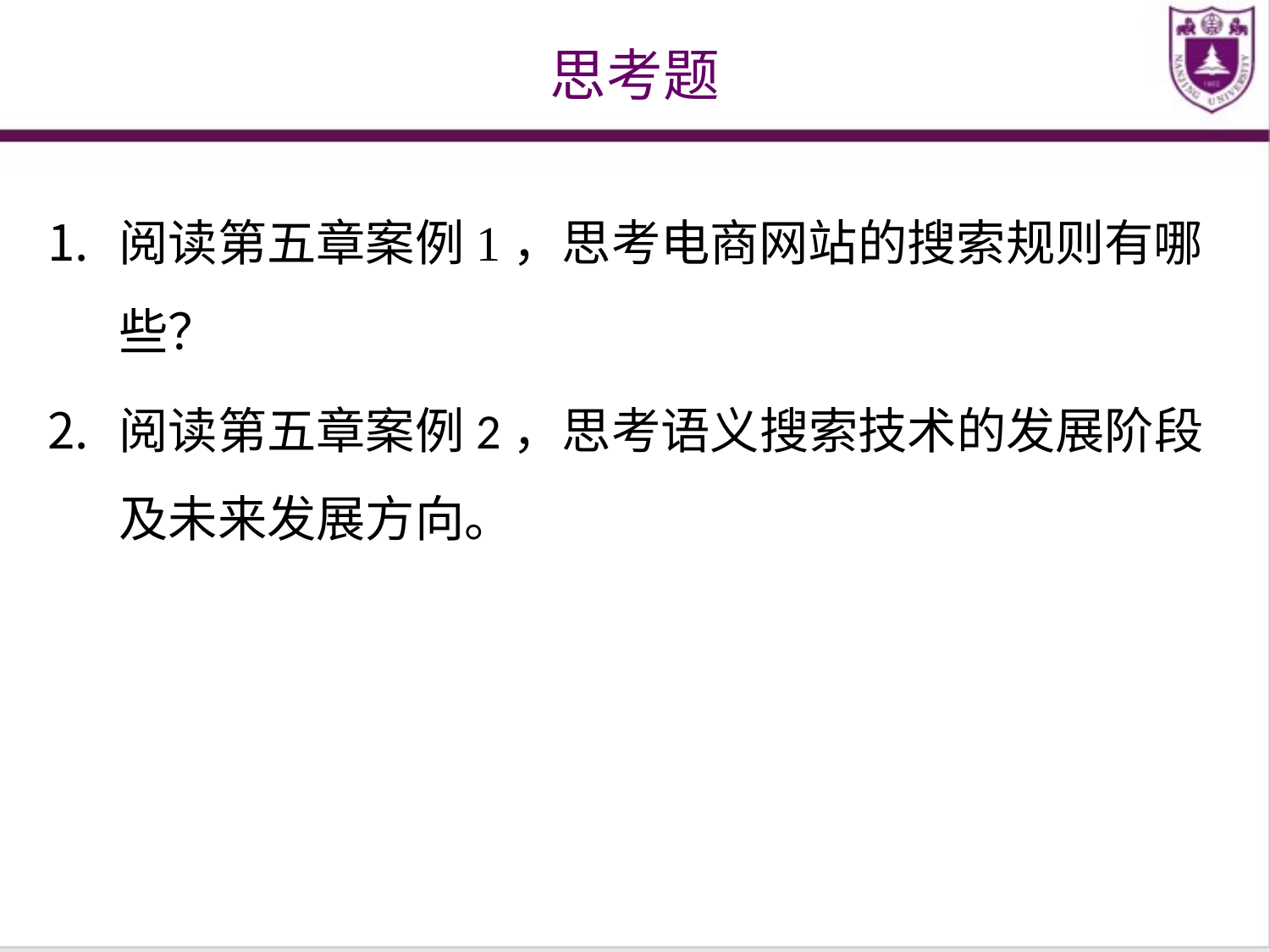

# 思考题
阅读第五章案例1，思考电商网站的搜索规则有哪些？
阅读第五章案例2，思考语义搜索技术的发展阶段及未来发展方向。